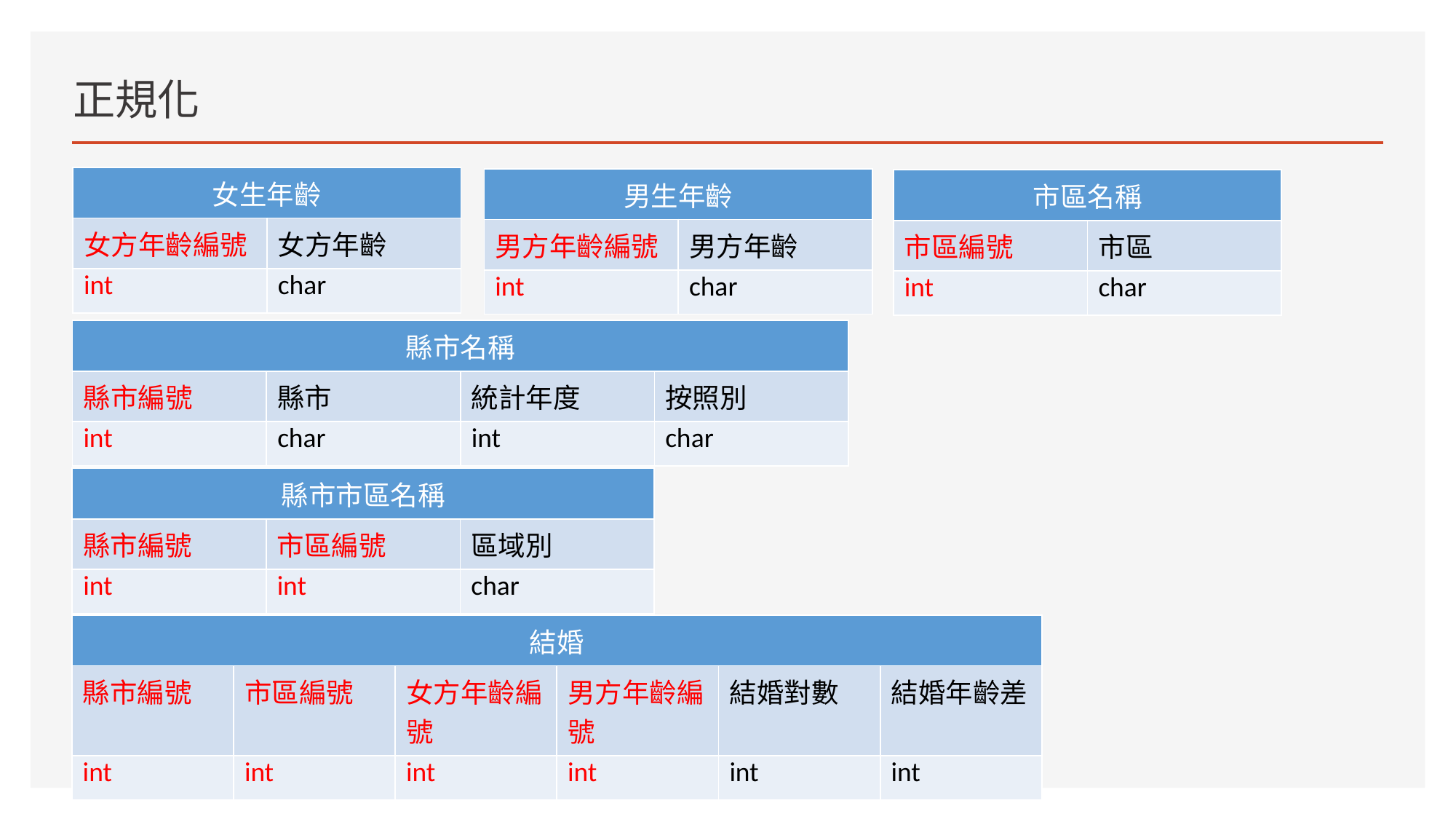

# 正規化
| 女生年齡 |  |
| --- | --- |
| 女方年齡編號 | 女方年齡 |
| int | char |
| 男生年齡 |  |
| --- | --- |
| 男方年齡編號 | 男方年齡 |
| int | char |
| 市區名稱 |  |
| --- | --- |
| 市區編號 | 市區 |
| int | char |
| 縣市名稱 |  |  |  |
| --- | --- | --- | --- |
| 縣市編號 | 縣市 | 統計年度 | 按照別 |
| int | char | int | char |
| 縣市市區名稱 |  |  |
| --- | --- | --- |
| 縣市編號 | 市區編號 | 區域別 |
| int | int | char |
| 結婚 |  |  |  |  |  |
| --- | --- | --- | --- | --- | --- |
| 縣市編號 | 市區編號 | 女方年齡編號 | 男方年齡編號 | 結婚對數 | 結婚年齡差 |
| int | int | int | int | int | int |